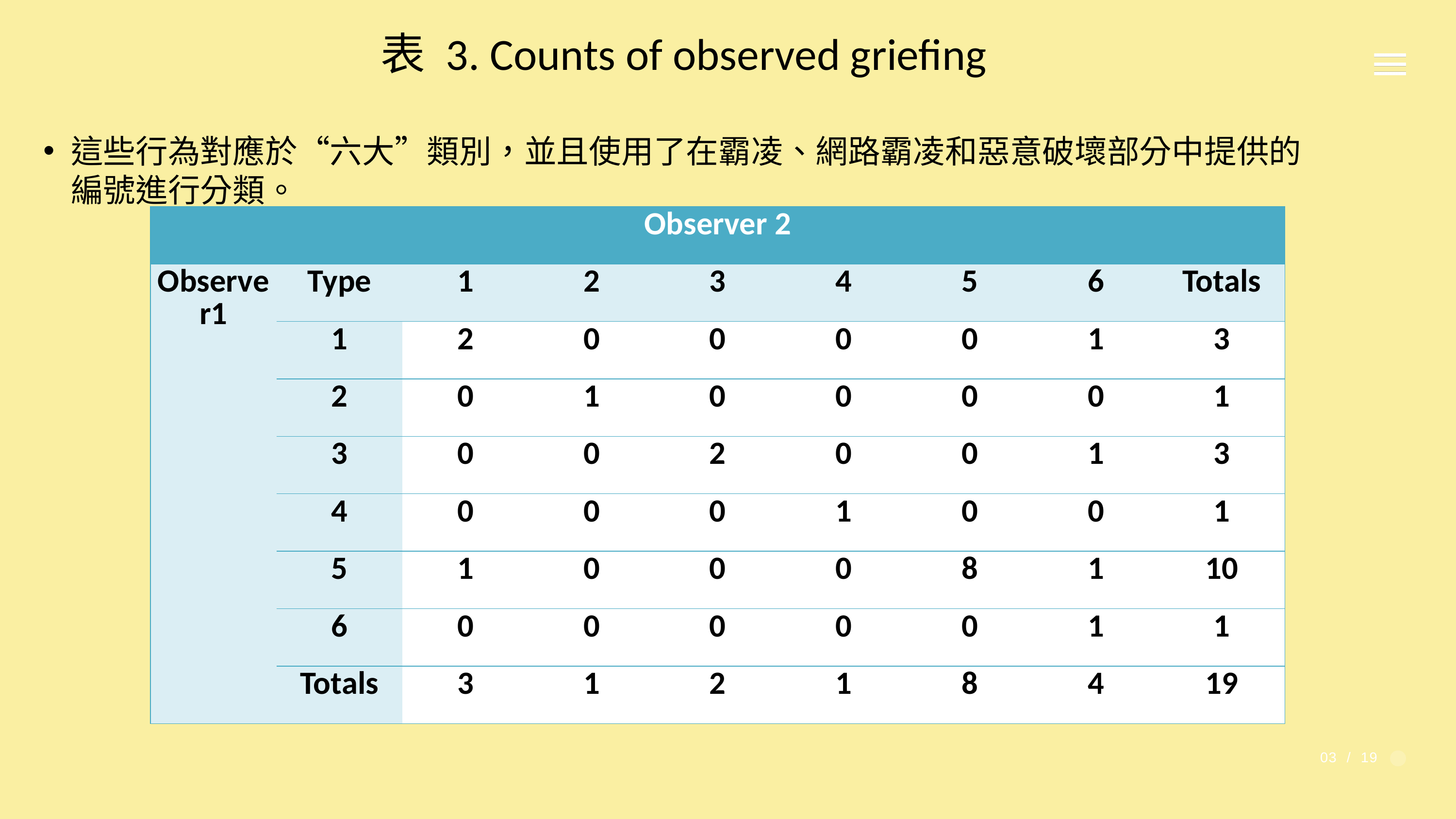

表 3. Counts of observed griefing

這些行為對應於“六大”類別，並且使用了在霸凌、網路霸凌和惡意破壞部分中提供的編號進行分類。
| Observer 2 |  |  |  |  |  |  |  |  |
| --- | --- | --- | --- | --- | --- | --- | --- | --- |
| Observer1 | Type | 1 | 2 | 3 | 4 | 5 | 6 | Totals |
|  | 1 | 2 | 0 | 0 | 0 | 0 | 1 | 3 |
|  | 2 | 0 | 1 | 0 | 0 | 0 | 0 | 1 |
|  | 3 | 0 | 0 | 2 | 0 | 0 | 1 | 3 |
|  | 4 | 0 | 0 | 0 | 1 | 0 | 0 | 1 |
|  | 5 | 1 | 0 | 0 | 0 | 8 | 1 | 10 |
|  | 6 | 0 | 0 | 0 | 0 | 0 | 1 | 1 |
|  | Totals | 3 | 1 | 2 | 1 | 8 | 4 | 19 |

03  /  19